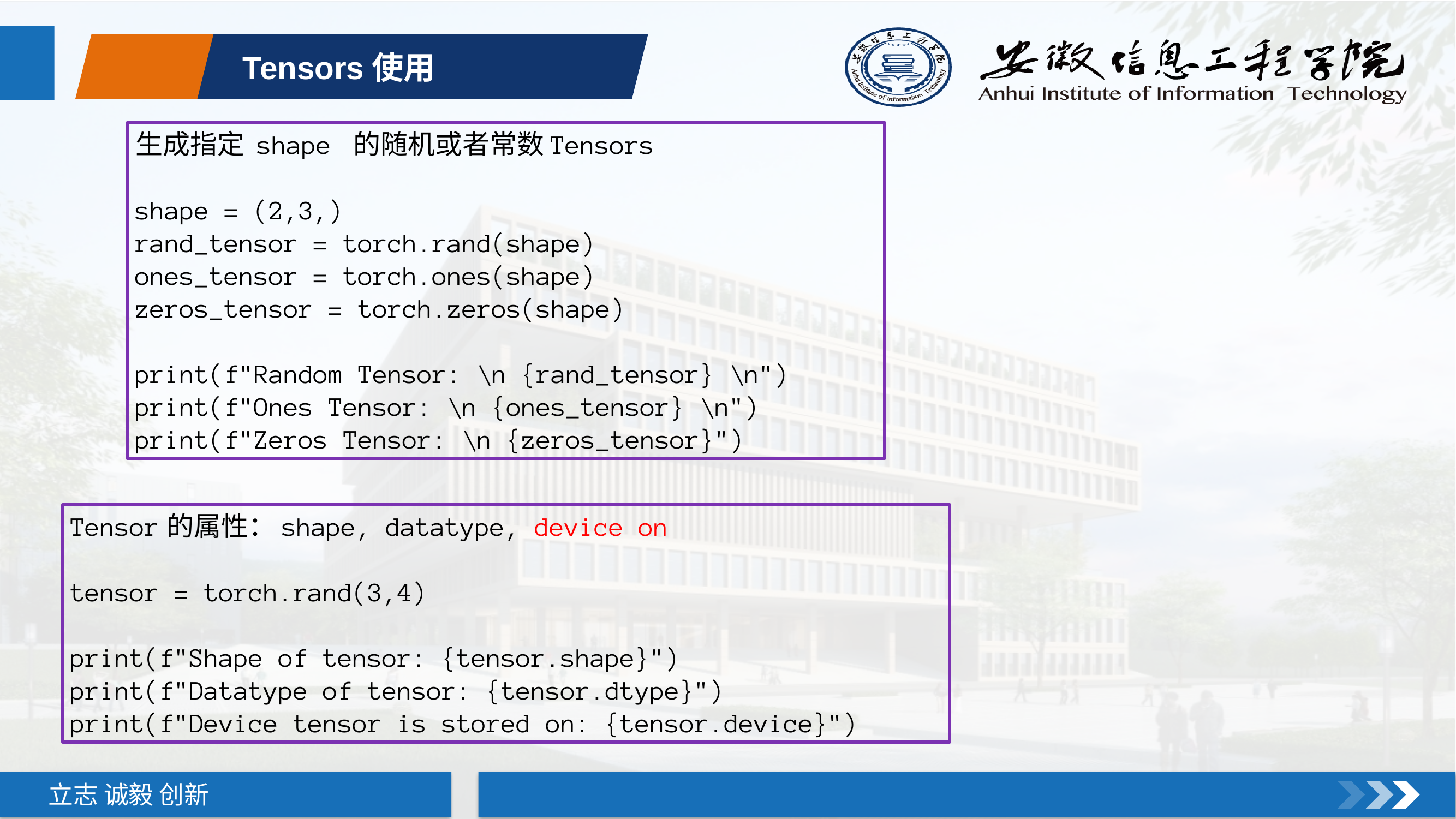

Tensors使用
生成指定 shape 的随机或者常数Tensors

shape = (2,3,)
rand_tensor = torch.rand(shape)
ones_tensor = torch.ones(shape)
zeros_tensor = torch.zeros(shape)

print(f"Random Tensor: \n {rand_tensor} \n")
print(f"Ones Tensor: \n {ones_tensor} \n")
print(f"Zeros Tensor: \n {zeros_tensor}")
Tensor的属性：shape, datatype, device on

tensor = torch.rand(3,4)

print(f"Shape of tensor: {tensor.shape}")
print(f"Datatype of tensor: {tensor.dtype}")
print(f"Device tensor is stored on: {tensor.device}")